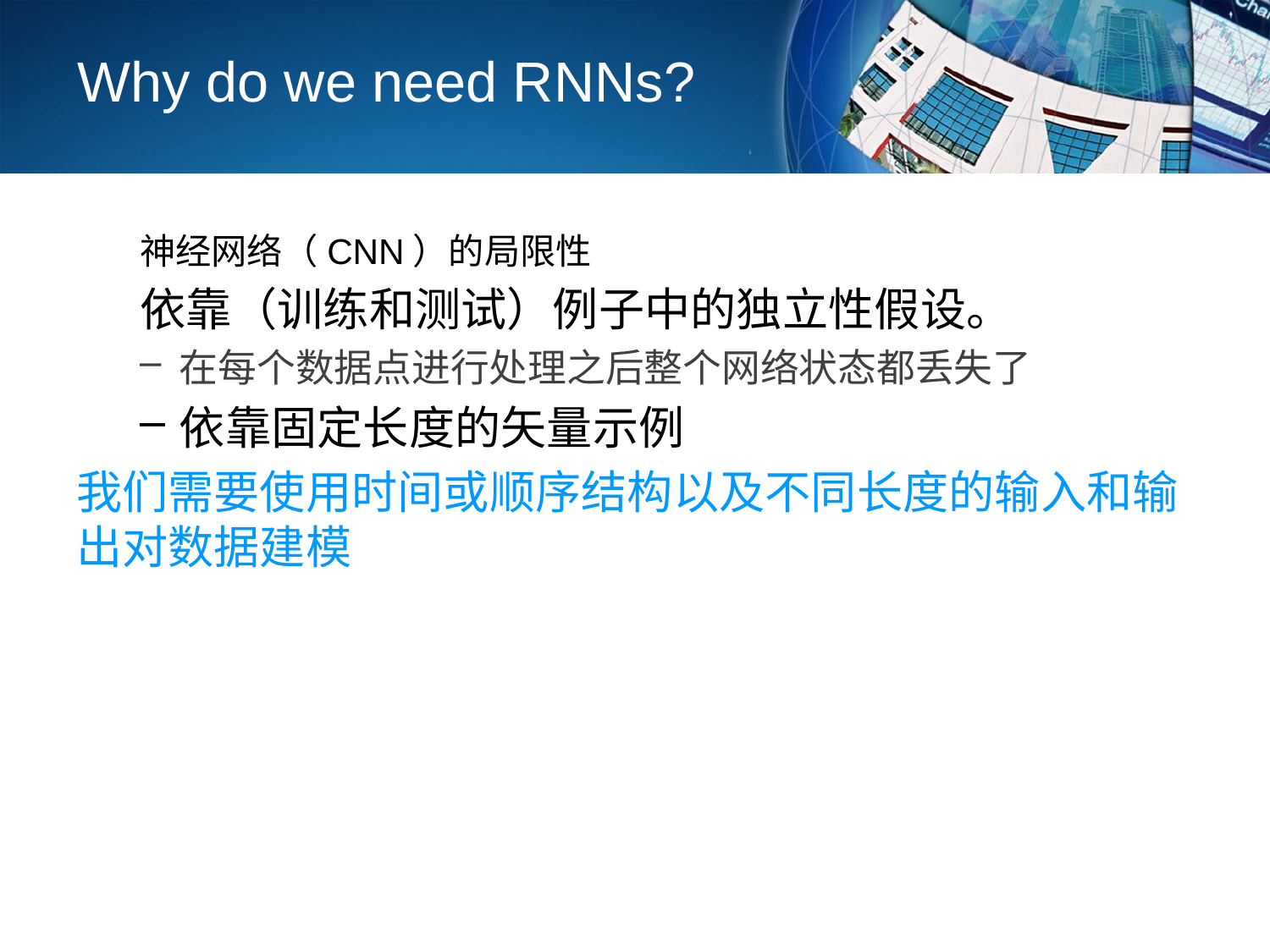

# Why do we need RNNs?
神经网络（CNN）的局限性
依靠（训练和测试）例子中的独立性假设。
在每个数据点进行处理之后整个网络状态都丢失了
依靠固定长度的矢量示例
我们需要使用时间或顺序结构以及不同长度的输入和输出对数据建模